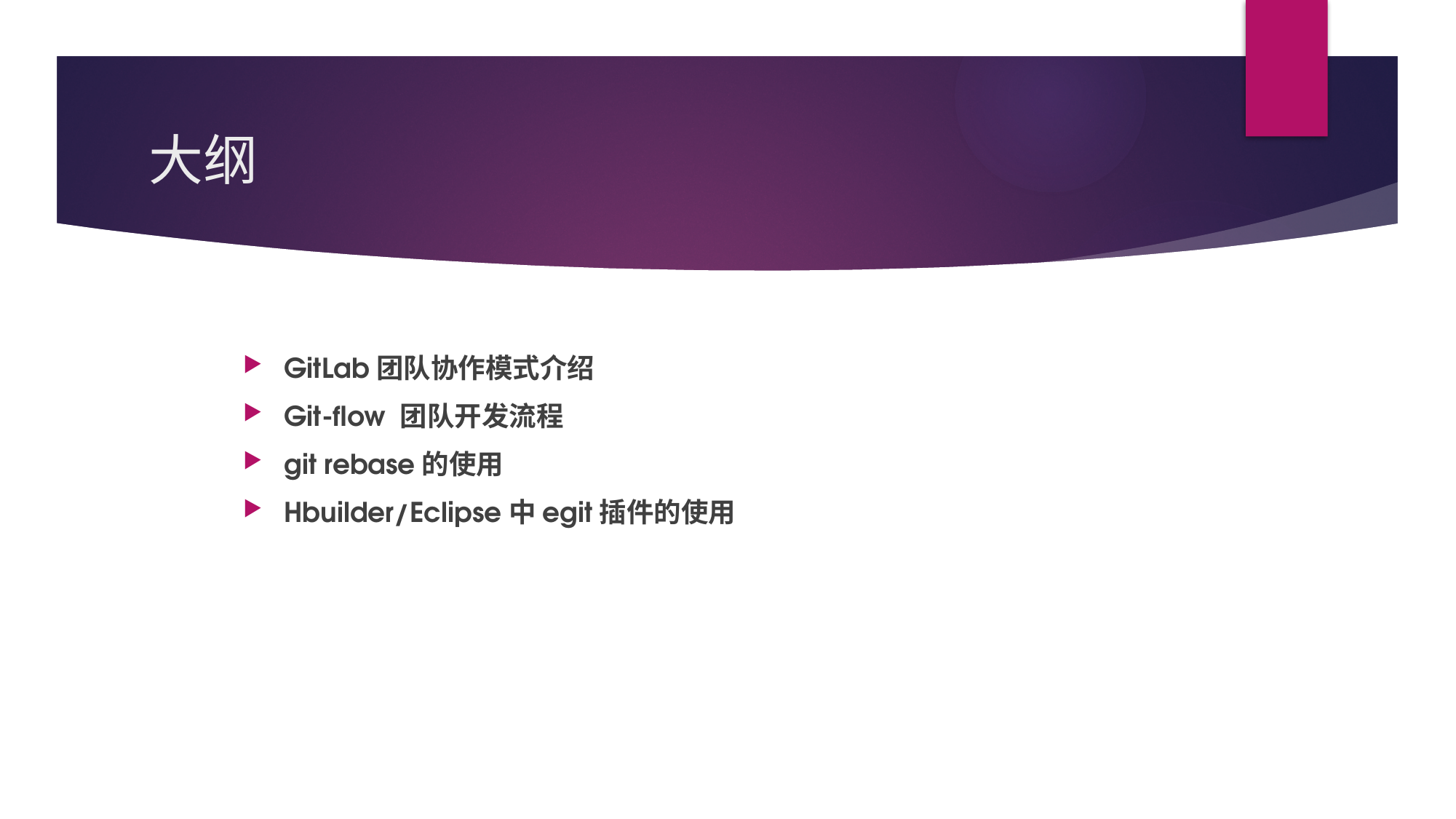

# 大纲
GitLab团队协作模式介绍
Git-flow 团队开发流程
git rebase的使用
Hbuilder/Eclipse中egit插件的使用